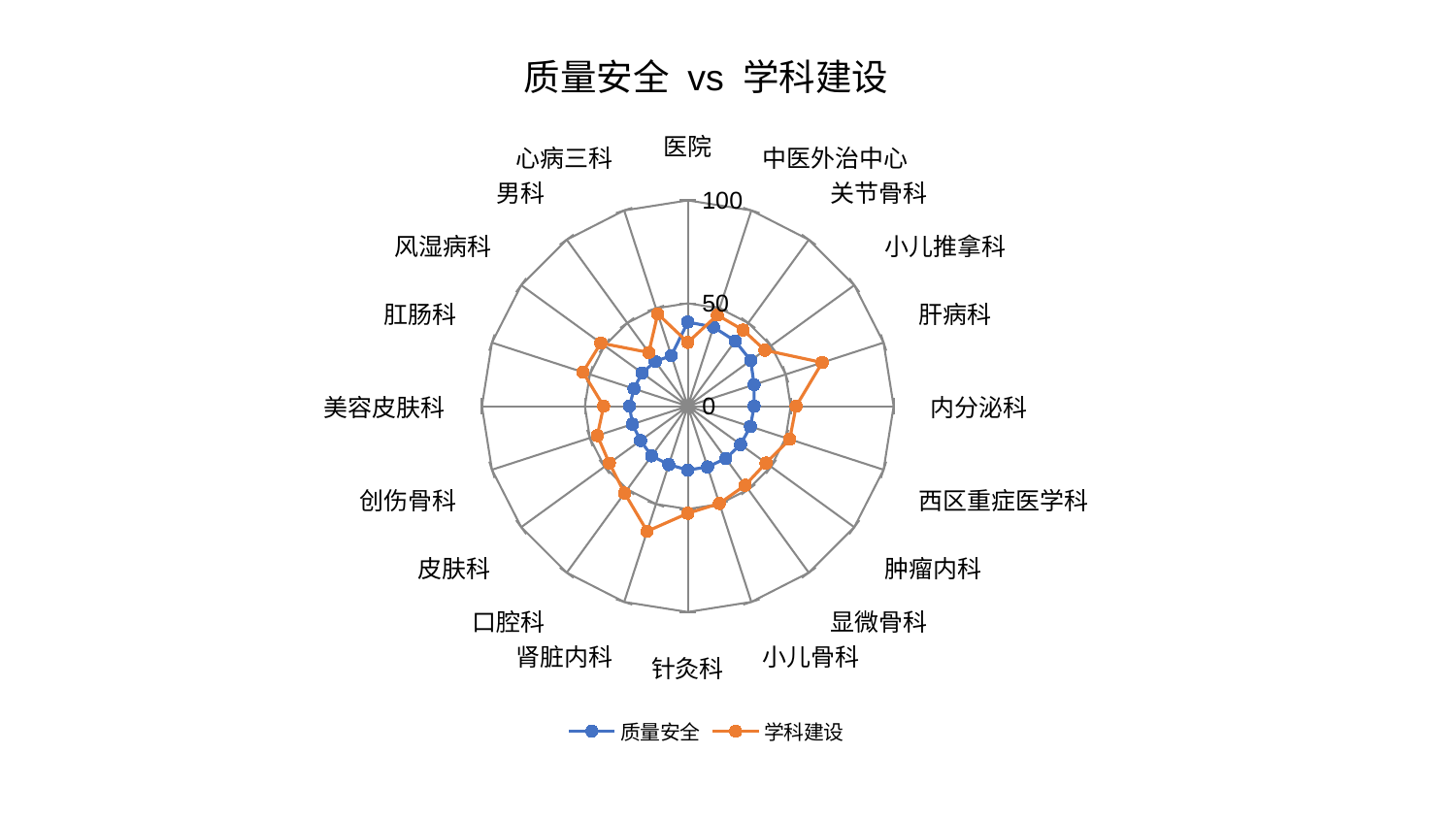

### Chart: 质量安全 vs 学科建设

| Category | 质量安全 | 学科建设 |
|---|---|---|
| 医院 | 40.88118051619231 | 31.003758555077514 |
| 中医外治中心 | 40.43663401332797 | 46.56096967235503 |
| 关节骨科 | 39.19442281096952 | 45.75816729663751 |
| 小儿推拿科 | 37.789039028156495 | 46.29699521344924 |
| 肝病科 | 33.86939743029967 | 68.67683391648326 |
| 内分泌科 | 32.25167530799284 | 52.63098399553676 |
| 西区重症医学科 | 32.00930036349154 | 52.0756617509627 |
| 肿瘤内科 | 31.725017133334745 | 46.97429966349642 |
| 显微骨科 | 31.440281874945534 | 47.483321163414615 |
| 小儿骨科 | 31.078953714639415 | 49.715566704233076 |
| 针灸科 | 31.016212884816035 | 52.0403791890498 |
| 肾脏内科 | 29.861266209374953 | 63.874222721086426 |
| 口腔科 | 29.84863951627377 | 52.21228587278802 |
| 皮肤科 | 28.398808952392194 | 47.089973709253584 |
| 创伤骨科 | 28.298146401657817 | 46.214397374489344 |
| 美容皮肤科 | 28.28053008594543 | 40.86669979971177 |
| 肛肠科 | 27.485194178685738 | 53.56166532716429 |
| 风湿病科 | 27.473837702317905 | 52.18616354915312 |
| 男科 | 26.899296674633156 | 32.24381897100711 |
| 心病三科 | 25.84317487111884 | 47.17554855752999 |
4